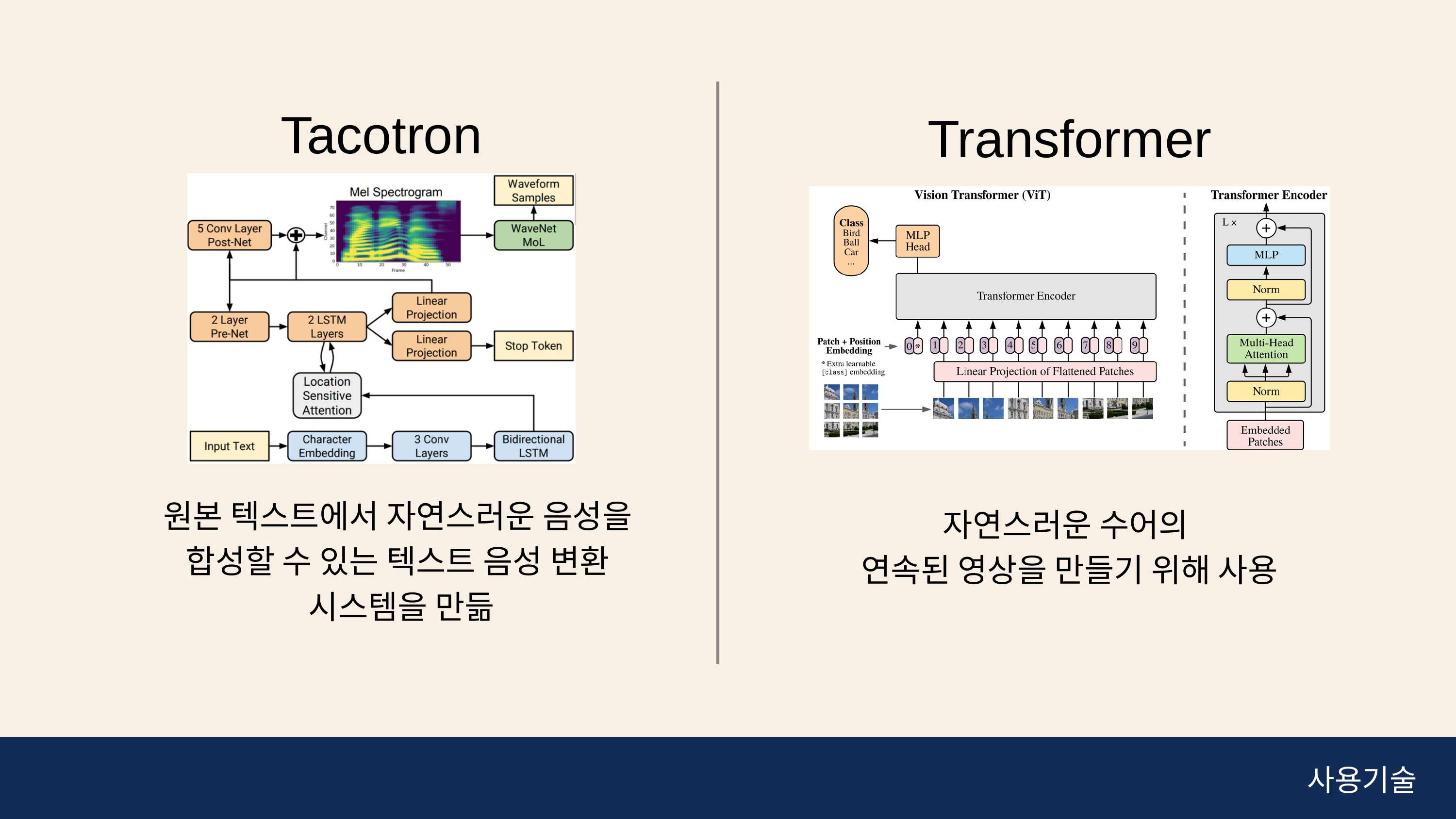

Tacotron
Transformer

원본 텍스트에서 자연스러운 음성을
합성할 수 있는 텍스트 음성 변환
시스템을 만듦
자연스러운 수어의
연속된 영상을 만들기 위해 사용

사용기술